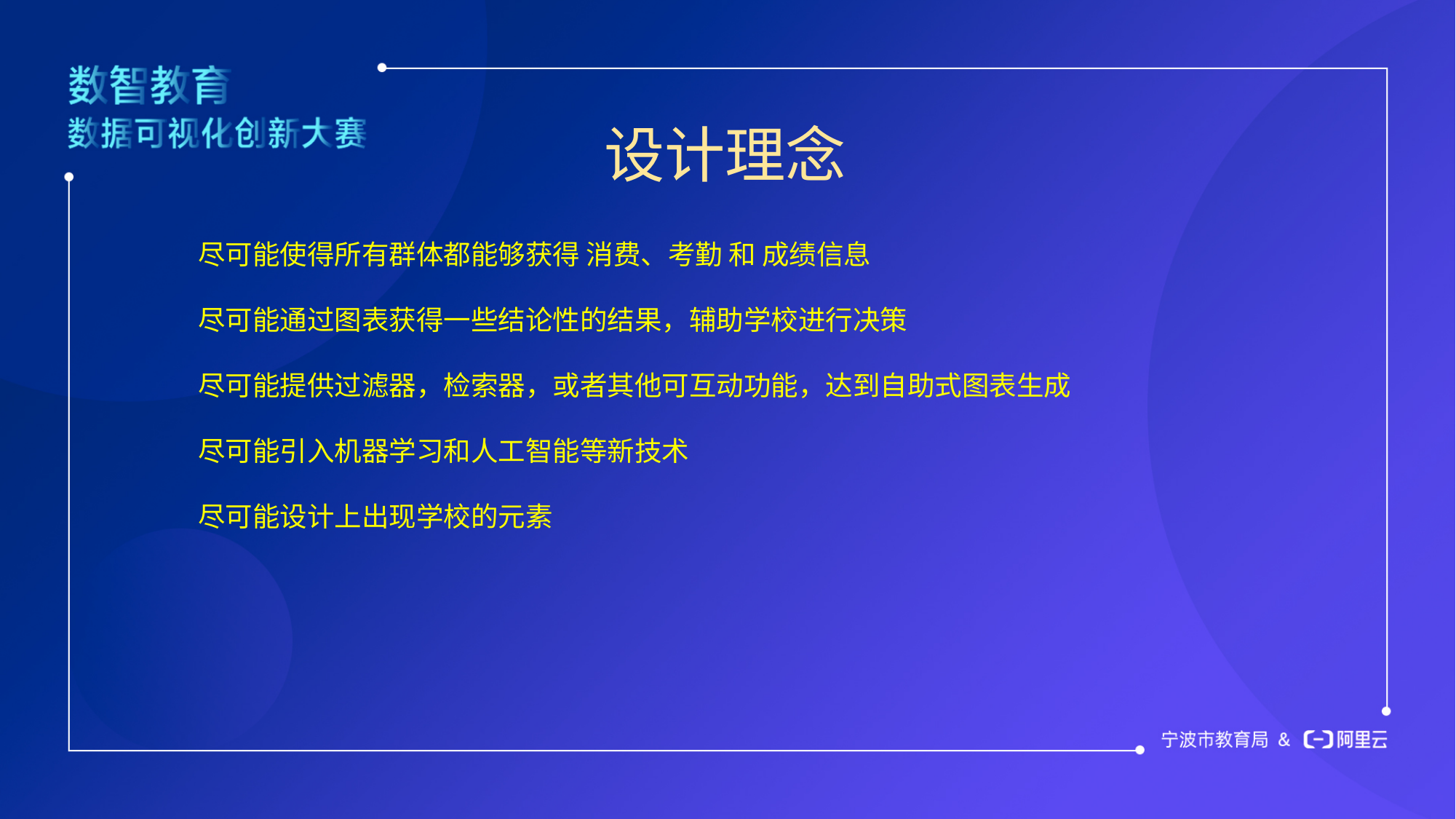

设计理念
尽可能使得所有群体都能够获得 消费、考勤 和 成绩信息

尽可能通过图表获得一些结论性的结果，辅助学校进行决策

尽可能提供过滤器，检索器，或者其他可互动功能，达到自助式图表生成

尽可能引入机器学习和人工智能等新技术

尽可能设计上出现学校的元素